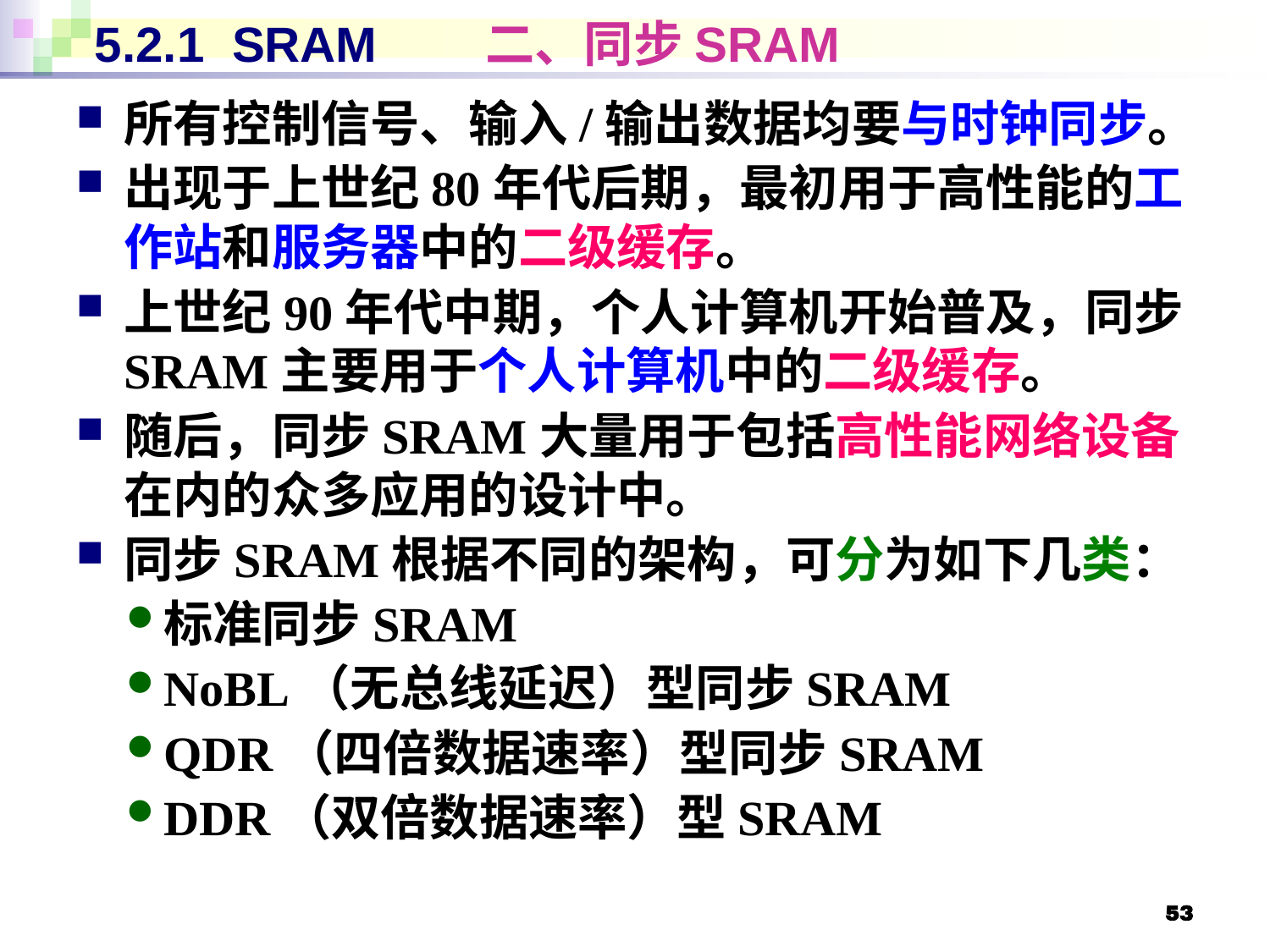

# 5.2.1  SRAM       二、同步SRAM
所有控制信号、输入/输出数据均要与时钟同步。
出现于上世纪80年代后期，最初用于高性能的工作站和服务器中的二级缓存。
上世纪90年代中期，个人计算机开始普及，同步SRAM主要用于个人计算机中的二级缓存。
随后，同步SRAM大量用于包括高性能网络设备在内的众多应用的设计中。
同步SRAM根据不同的架构，可分为如下几类：
标准同步SRAM
NoBL（无总线延迟）型同步SRAM
QDR（四倍数据速率）型同步SRAM
DDR（双倍数据速率）型SRAM
53